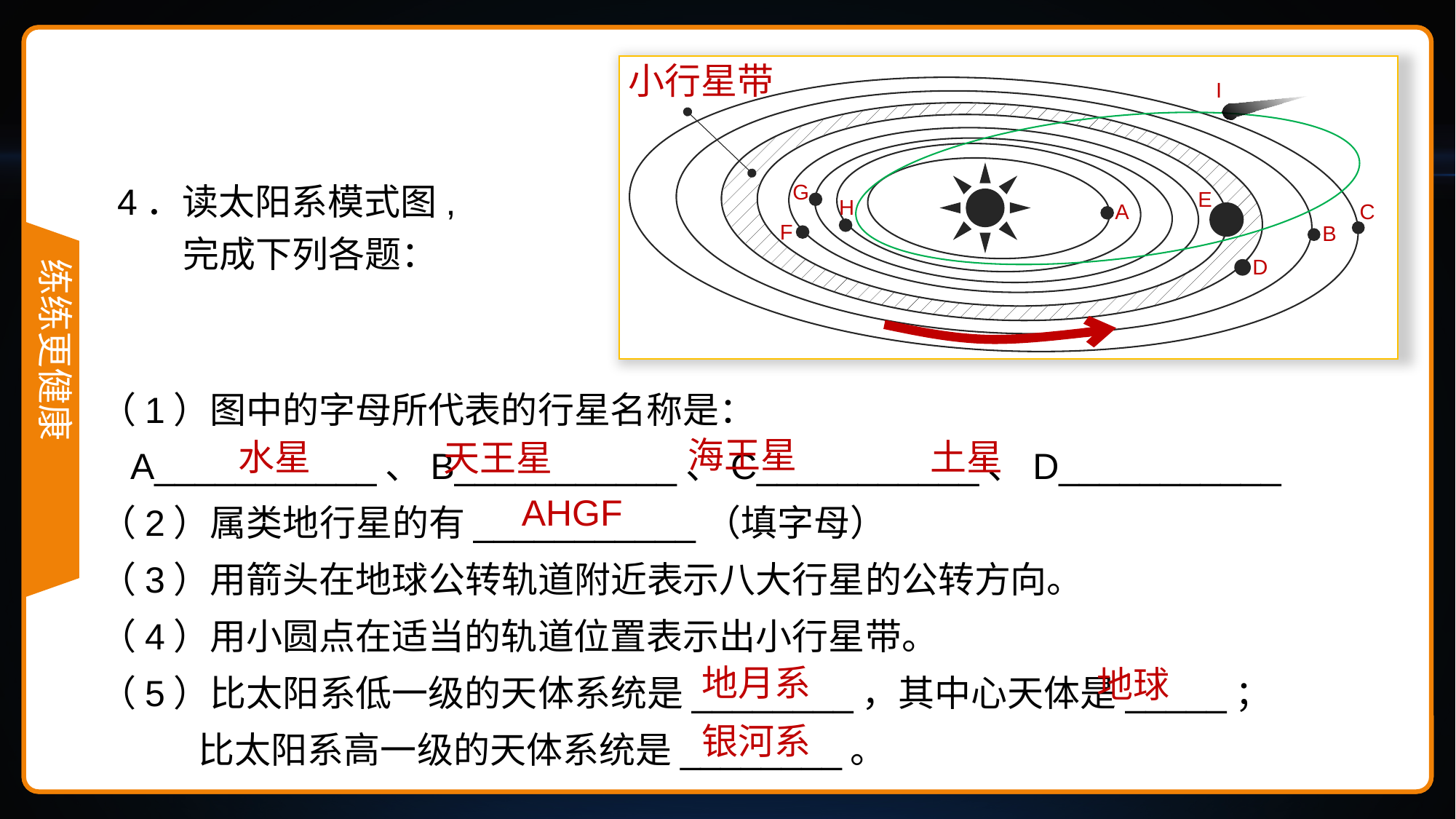

小行星带

I

G
E
H

A
C

F
B

D

4．读太阳系模式图,
       完成下列各题：

（1）图中的字母所代表的行星名称是：
   A___________、B___________、C___________、D___________
（2）属类地行星的有___________（填字母）
（3）用箭头在地球公转轨道附近表示八大行星的公转方向。
（4）用小圆点在适当的轨道位置表示出小行星带。
（5）比太阳系低一级的天体系统是________，其中心天体是_____；
           比太阳系高一级的天体系统是________。
海王星
水星
土星
天王星
AHGF
地月系
地球
银河系